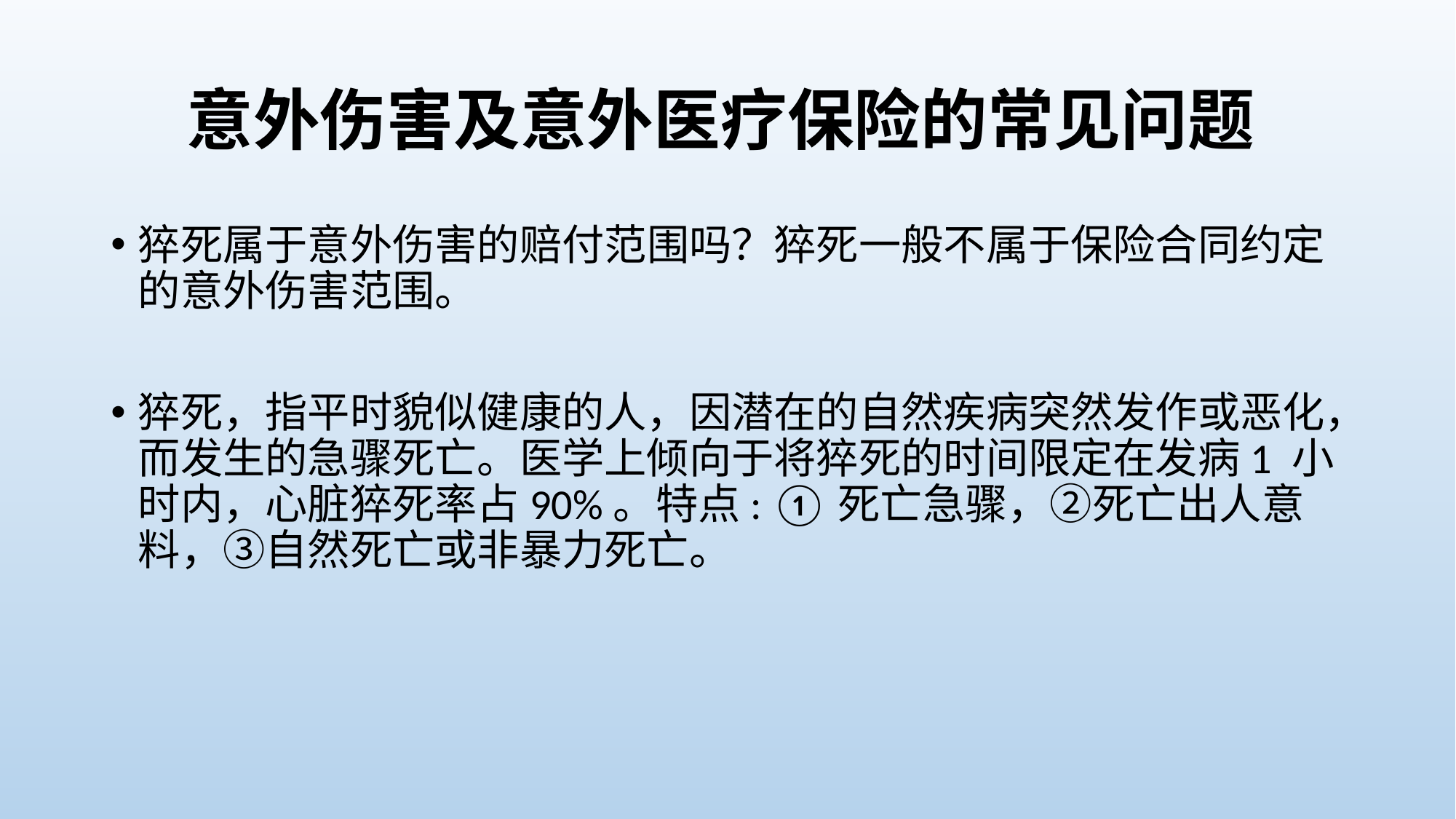

# 意外伤害及意外医疗保险的常见问题
猝死属于意外伤害的赔付范围吗？猝死一般不属于保险合同约定的意外伤害范围。

猝死，指平时貌似健康的人，因潜在的自然疾病突然发作或恶化，而发生的急骤死亡。医学上倾向于将猝死的时间限定在发病1 小时内，心脏猝死率占90%。特点: ①死亡急骤，②死亡出人意料，③自然死亡或非暴力死亡。